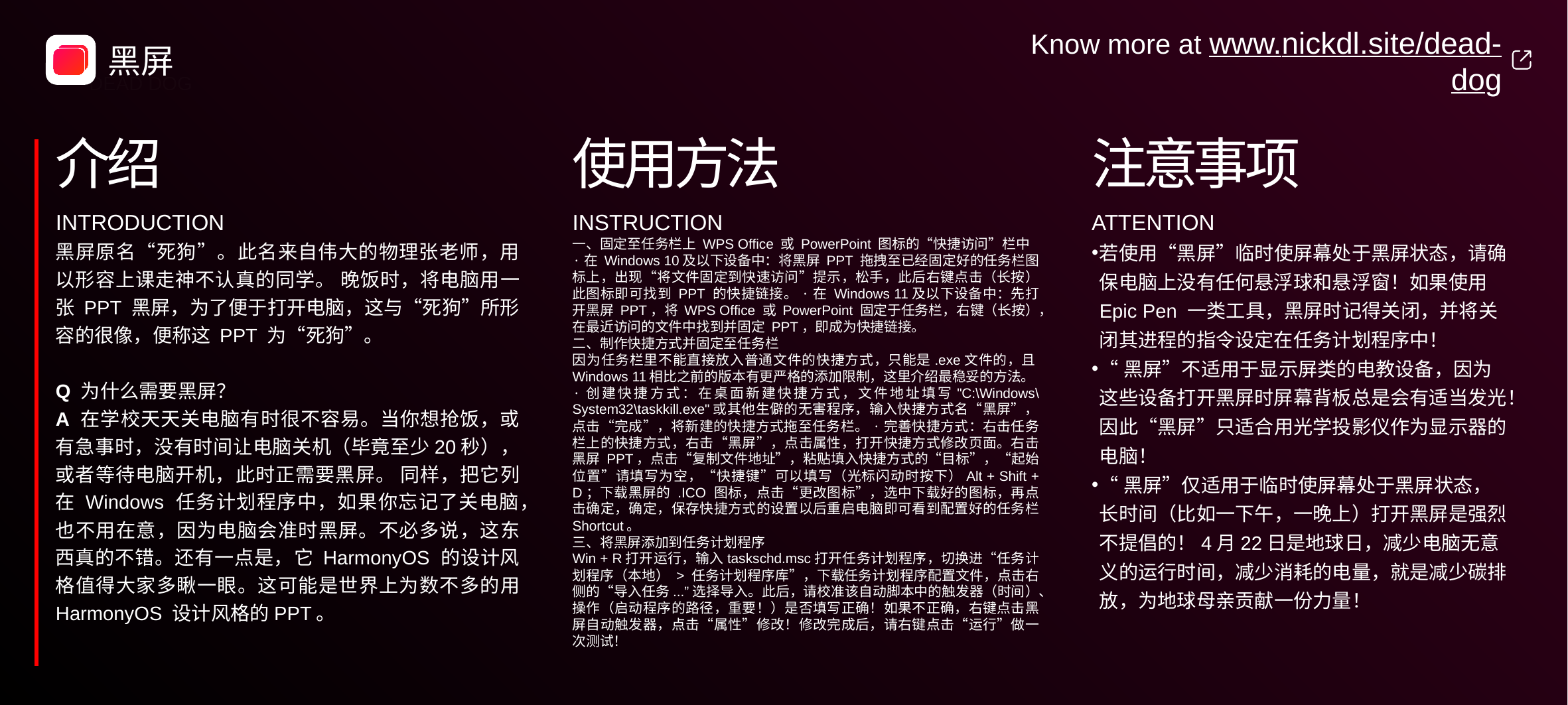

黑屏

Know more at www.nickdl.site/dead-dog

DEAD DOG
介绍
INTRODUCTION
黑屏原名“死狗”。此名来自伟大的物理张老师，用以形容上课走神不认真的同学。 晚饭时，将电脑用一张 PPT 黑屏，为了便于打开电脑，这与“死狗”所形容的很像，便称这 PPT 为“死狗”。

Q 为什么需要黑屏？
A 在学校天天关电脑有时很不容易。当你想抢饭，或有急事时，没有时间让电脑关机（毕竟至少20秒），或者等待电脑开机，此时正需要黑屏。 同样，把它列在 Windows 任务计划程序中，如果你忘记了关电脑，也不用在意，因为电脑会准时黑屏。不必多说，这东西真的不错。还有一点是，它 HarmonyOS 的设计风格值得大家多瞅一眼。这可能是世界上为数不多的用 HarmonyOS 设计风格的PPT。
使用方法
INSTRUCTION
一、固定至任务栏上 WPS Office 或 PowerPoint 图标的“快捷访问”栏中
·在 Windows 10及以下设备中：将黑屏 PPT 拖拽至已经固定好的任务栏图标上，出现“将文件固定到快速访问”提示，松手，此后右键点击（长按）此图标即可找到 PPT 的快捷链接。·在 Windows 11及以下设备中：先打开黑屏 PPT，将 WPS Office 或 PowerPoint 固定于任务栏，右键（长按），在最近访问的文件中找到并固定 PPT，即成为快捷链接。
二、制作快捷方式并固定至任务栏
因为任务栏里不能直接放入普通文件的快捷方式，只能是.exe文件的，且Windows 11相比之前的版本有更严格的添加限制，这里介绍最稳妥的方法。
·创建快捷方式：在桌面新建快捷方式，文件地址填写"C:\Windows\System32\taskkill.exe"或其他生僻的无害程序，输入快捷方式名“黑屏”，点击“完成”，将新建的快捷方式拖至任务栏。·完善快捷方式：右击任务栏上的快捷方式，右击“黑屏”，点击属性，打开快捷方式修改页面。右击黑屏 PPT，点击“复制文件地址”，粘贴填入快捷方式的“目标”，“起始位置”请填写为空，“快捷键”可以填写（光标闪动时按下）Alt + Shift + D；下载黑屏的 .ICO 图标，点击“更改图标”，选中下载好的图标，再点击确定，确定，保存快捷方式的设置以后重启电脑即可看到配置好的任务栏 Shortcut。
三、将黑屏添加到任务计划程序
Win + R打开运行，输入taskschd.msc打开任务计划程序，切换进“任务计划程序（本地） > 任务计划程序库”，下载任务计划程序配置文件，点击右侧的“导入任务...”选择导入。此后，请校准该自动脚本中的触发器（时间）、操作（启动程序的路径，重要！）是否填写正确！如果不正确，右键点击黑屏自动触发器，点击“属性”修改！修改完成后，请右键点击“运行”做一次测试！
注意事项
ATTENTION
若使用“黑屏”临时使屏幕处于黑屏状态，请确保电脑上没有任何悬浮球和悬浮窗！如果使用 Epic Pen 一类工具，黑屏时记得关闭，并将关闭其进程的指令设定在任务计划程序中！
“黑屏”不适用于显示屏类的电教设备，因为这些设备打开黑屏时屏幕背板总是会有适当发光！因此“黑屏”只适合用光学投影仪作为显示器的电脑！
“黑屏”仅适用于临时使屏幕处于黑屏状态，长时间（比如一下午，一晚上）打开黑屏是强烈不提倡的！4月22日是地球日，减少电脑无意义的运行时间，减少消耗的电量，就是减少碳排放，为地球母亲贡献一份力量！